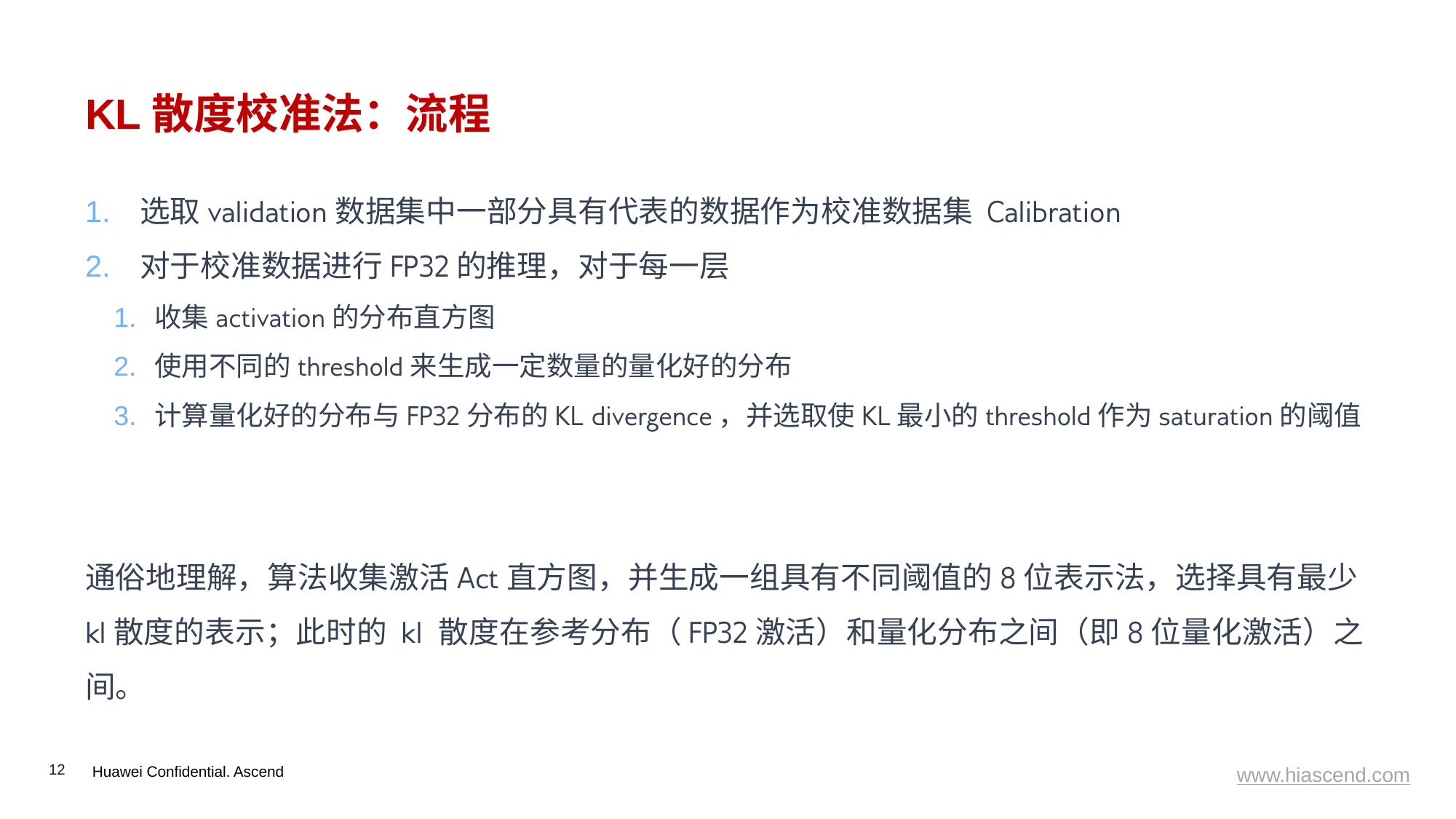

# KL散度校准法：流程
选取validation数据集中一部分具有代表的数据作为校准数据集 Calibration
对于校准数据进行FP32的推理，对于每一层
收集activation的分布直方图
使用不同的threshold来生成一定数量的量化好的分布
计算量化好的分布与FP32分布的KL divergence，并选取使KL最小的threshold作为saturation的阈值

通俗地理解，算法收集激活Act直方图，并生成一组具有不同阈值的8位表示法，选择具有最少kl散度的表示；此时的 kl 散度在参考分布（FP32激活）和量化分布之间（即8位量化激活）之间。